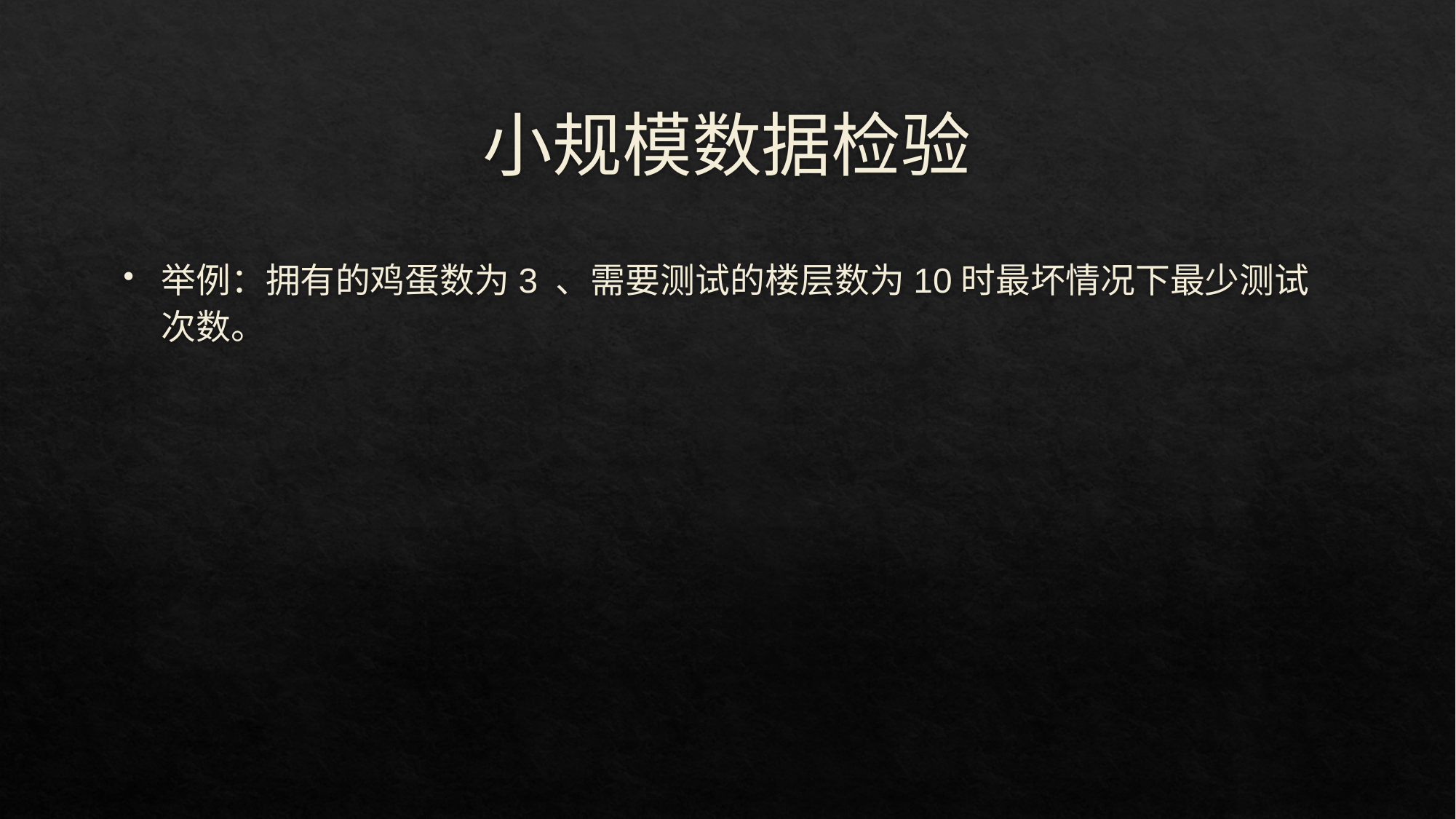

# 小规模数据检验
举例：拥有的鸡蛋数为3 、需要测试的楼层数为10时最坏情况下最少测试次数。